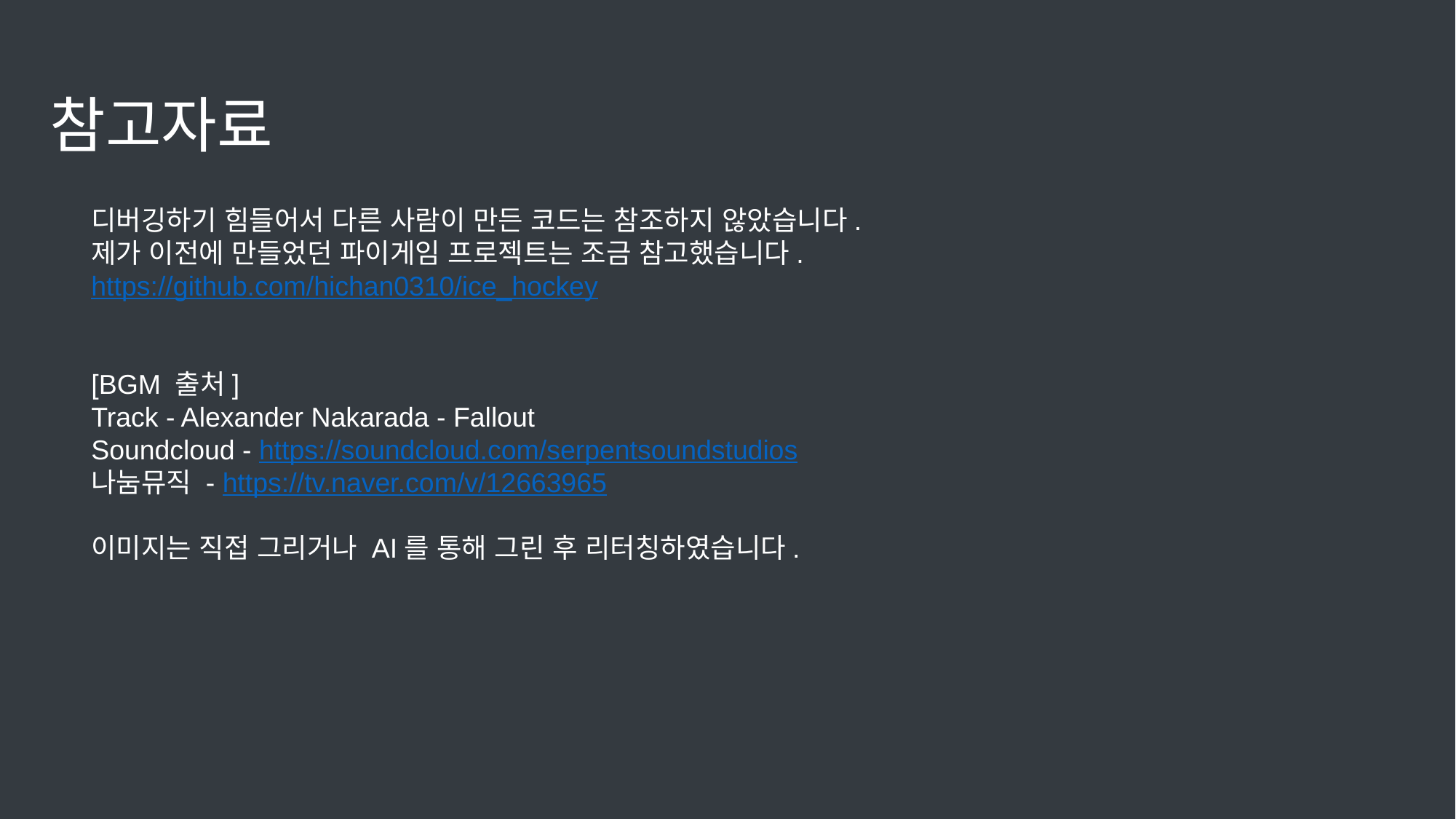

참고자료
디버깅하기 힘들어서 다른 사람이 만든 코드는 참조하지 않았습니다.
제가 이전에 만들었던 파이게임 프로젝트는 조금 참고했습니다.
https://github.com/hichan0310/ice_hockey

[BGM 출처]
Track - Alexander Nakarada - Fallout
Soundcloud - https://soundcloud.com/serpentsoundstudios
나눔뮤직 - https://tv.naver.com/v/12663965

이미지는 직접 그리거나 AI를 통해 그린 후 리터칭하였습니다.